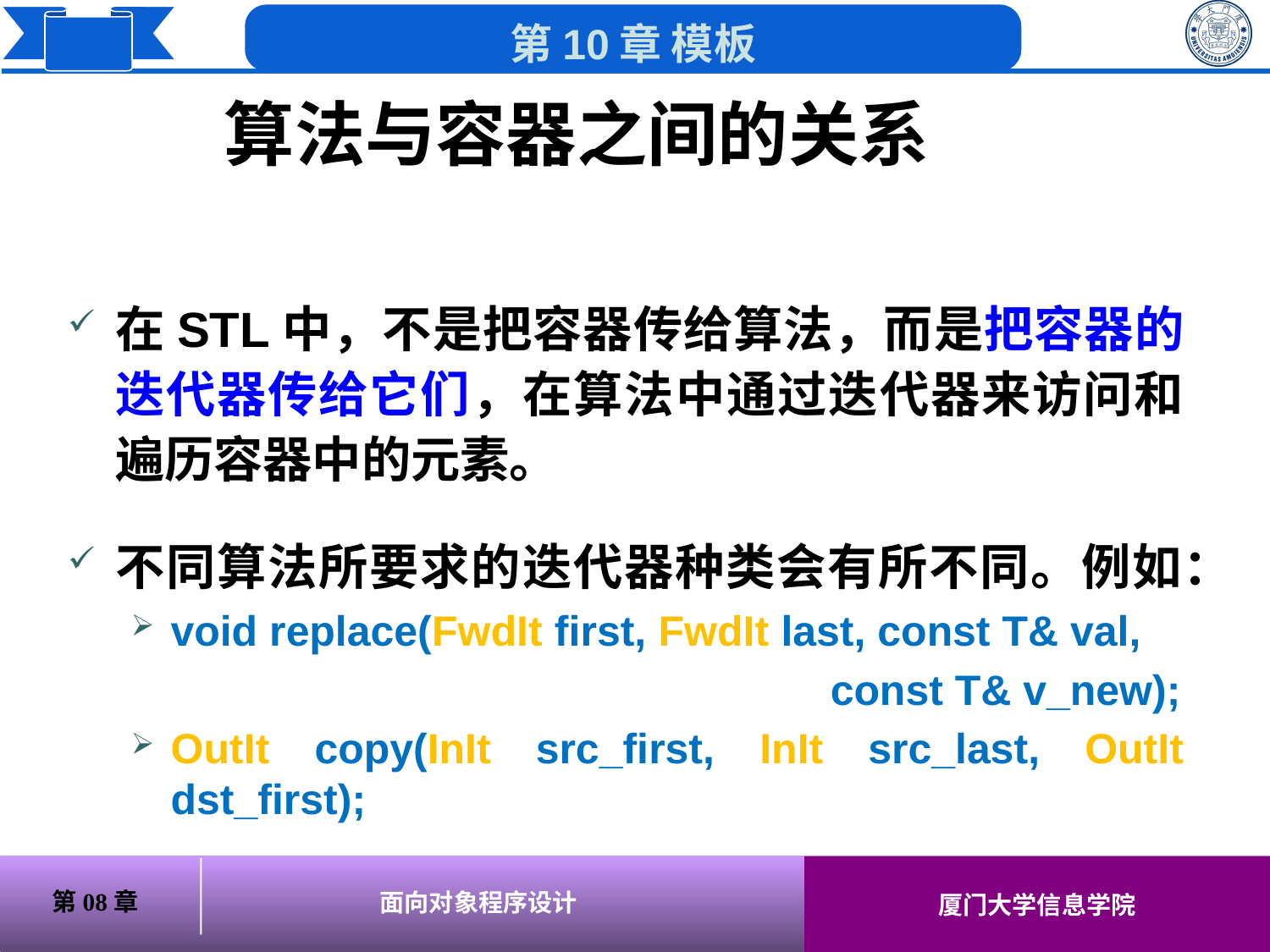

# 算法与容器之间的关系
在STL中，不是把容器传给算法，而是把容器的迭代器传给它们，在算法中通过迭代器来访问和遍历容器中的元素。

不同算法所要求的迭代器种类会有所不同。例如：
void replace(FwdIt first, FwdIt last, const T& val,
                                                           const T& v_new);
OutIt copy(InIt src_first, InIt src_last, OutIt dst_first);

59